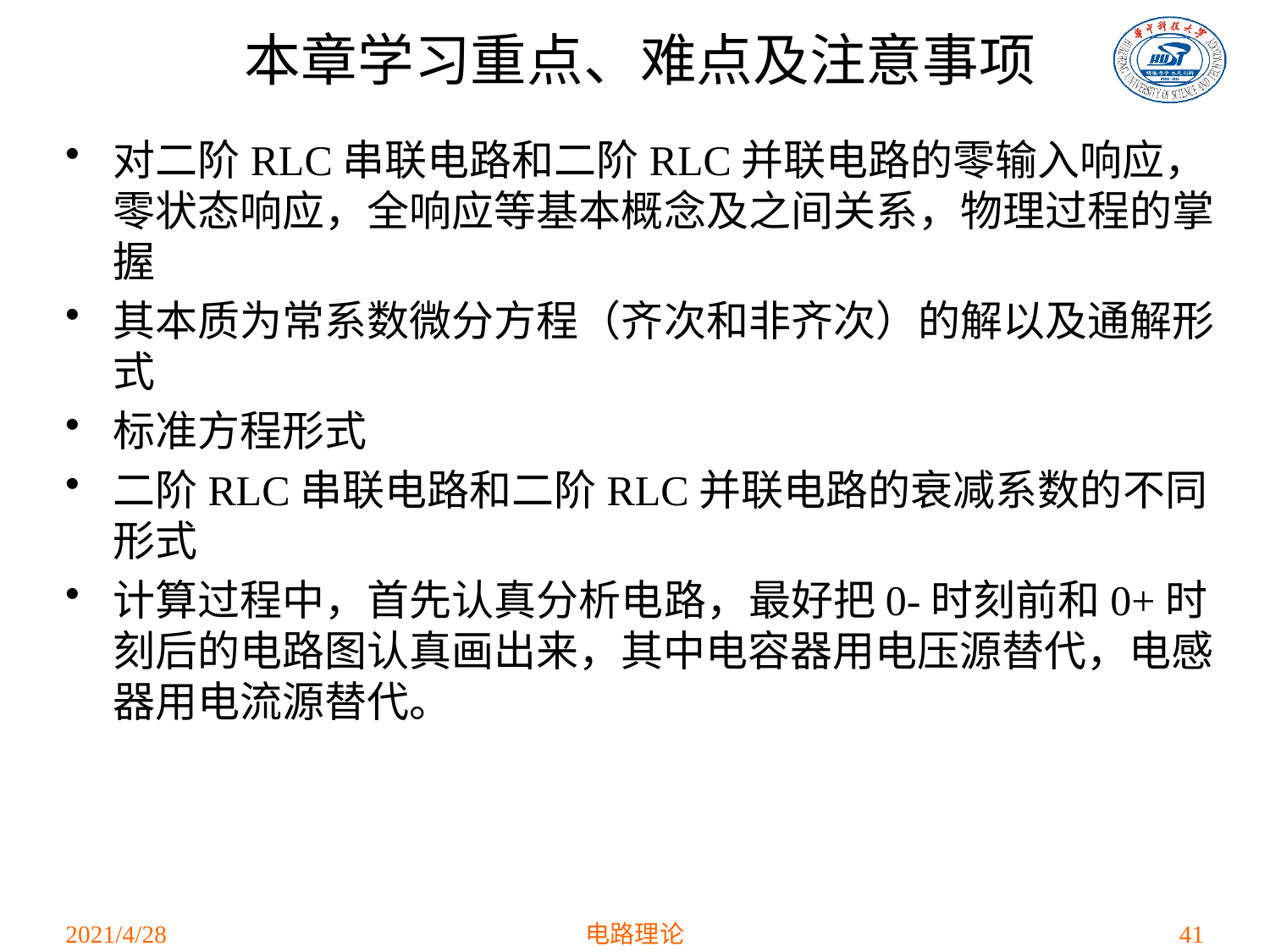

# 本章学习重点、难点及注意事项
对二阶RLC串联电路和二阶RLC并联电路的零输入响应，零状态响应，全响应等基本概念及之间关系，物理过程的掌握
其本质为常系数微分方程（齐次和非齐次）的解以及通解形式
标准方程形式
二阶RLC串联电路和二阶RLC并联电路的衰减系数的不同形式
计算过程中，首先认真分析电路，最好把0-时刻前和0+时刻后的电路图认真画出来，其中电容器用电压源替代，电感器用电流源替代。
2021/4/28
电路理论
41